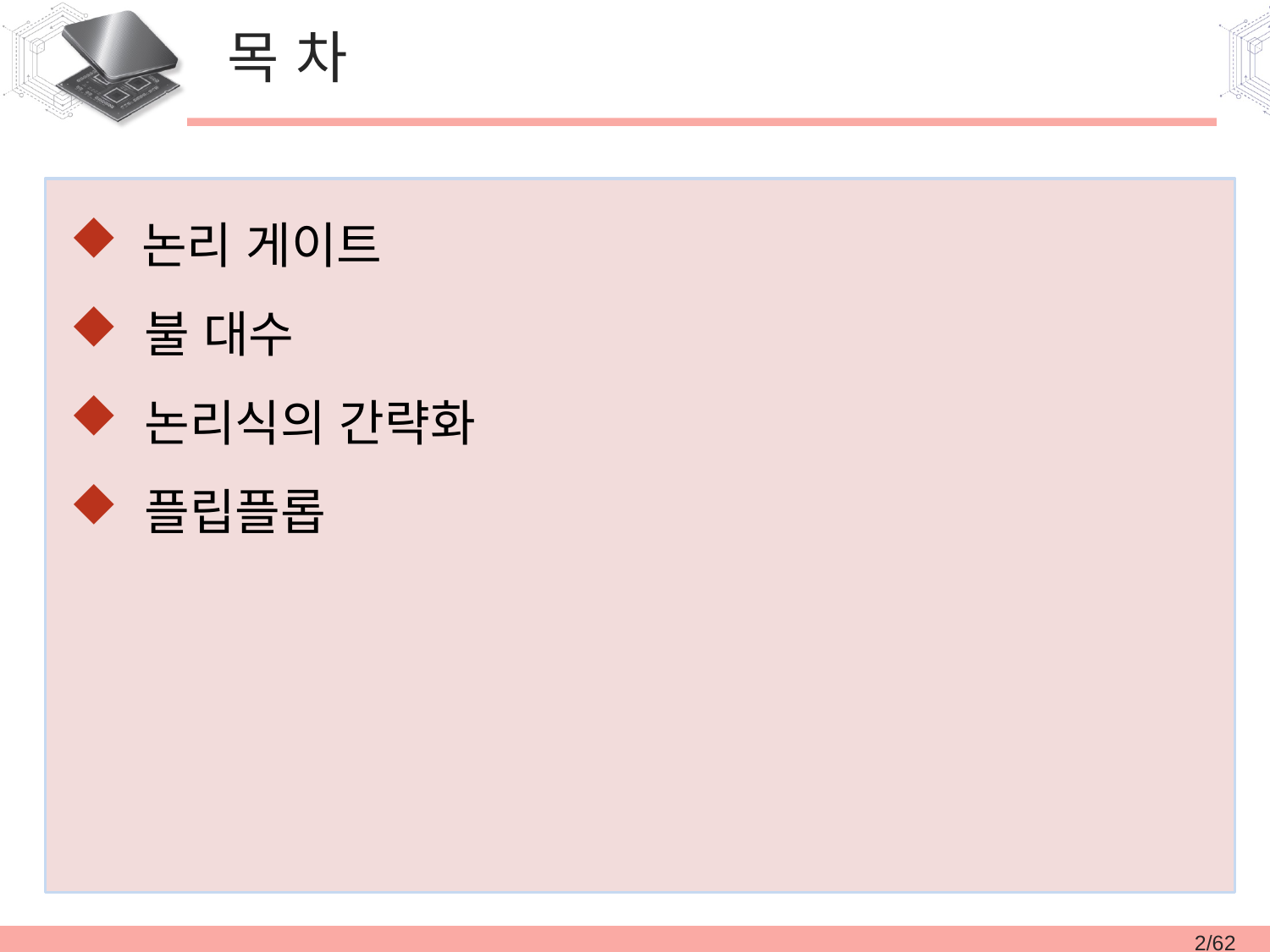

# 목 차
 논리 게이트
 불 대수
 논리식의 간략화
 플립플롭